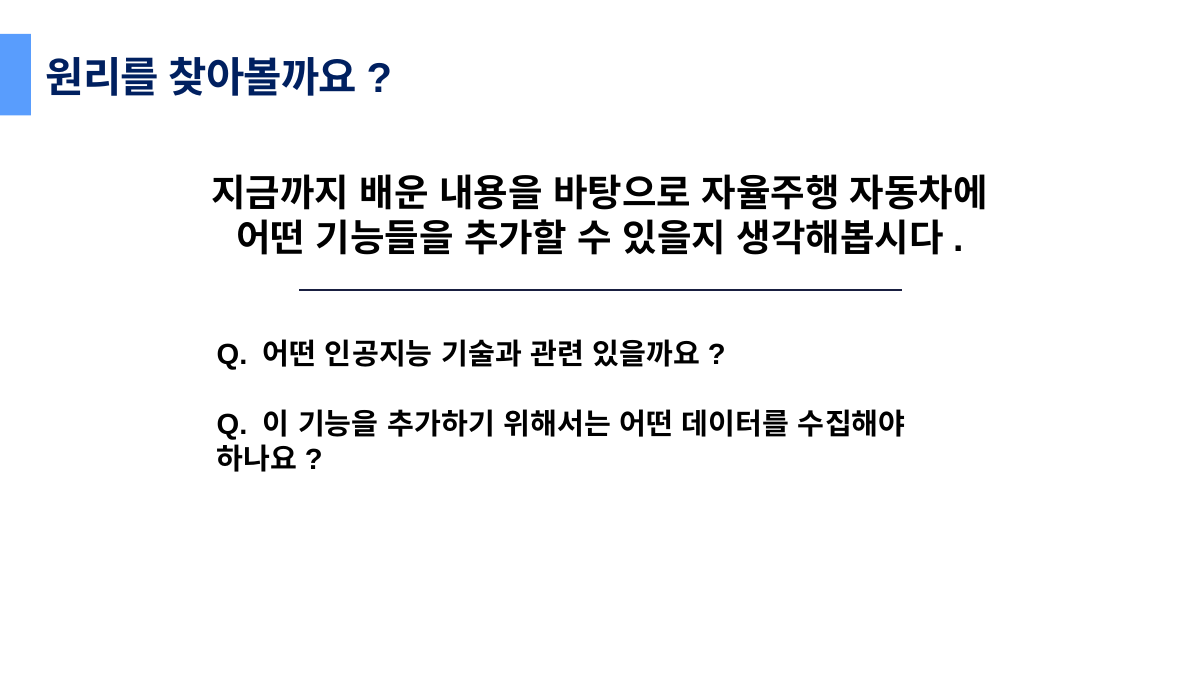

원리를 찾아볼까요?
지금까지 배운 내용을 바탕으로 자율주행 자동차에
어떤 기능들을 추가할 수 있을지 생각해봅시다.
Q. 어떤 인공지능 기술과 관련 있을까요?

Q. 이 기능을 추가하기 위해서는 어떤 데이터를 수집해야 하나요?